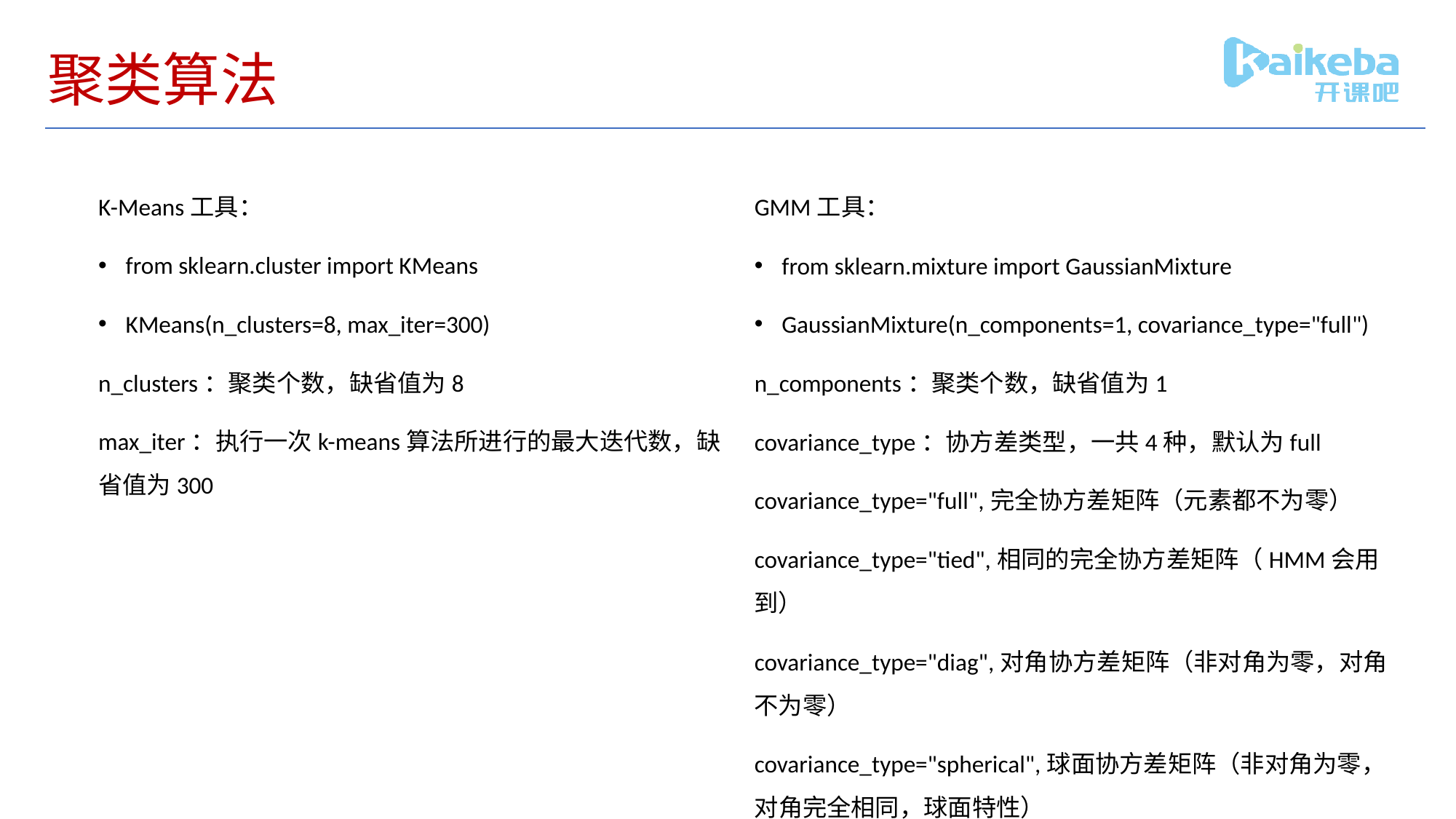

# 聚类算法
K-Means工具：
from sklearn.cluster import KMeans
KMeans(n_clusters=8, max_iter=300)
n_clusters：聚类个数，缺省值为8
max_iter：执行一次k-means算法所进行的最大迭代数，缺省值为300
GMM工具：
from sklearn.mixture import GaussianMixture
GaussianMixture(n_components=1, covariance_type="full")
n_components：聚类个数，缺省值为1
covariance_type：协方差类型，一共4种，默认为full
covariance_type="full",完全协方差矩阵（元素都不为零）
covariance_type="tied",相同的完全协方差矩阵（HMM会用到）
covariance_type="diag",对角协方差矩阵（非对角为零，对角不为零）
covariance_type="spherical",球面协方差矩阵（非对角为零，对角完全相同，球面特性）